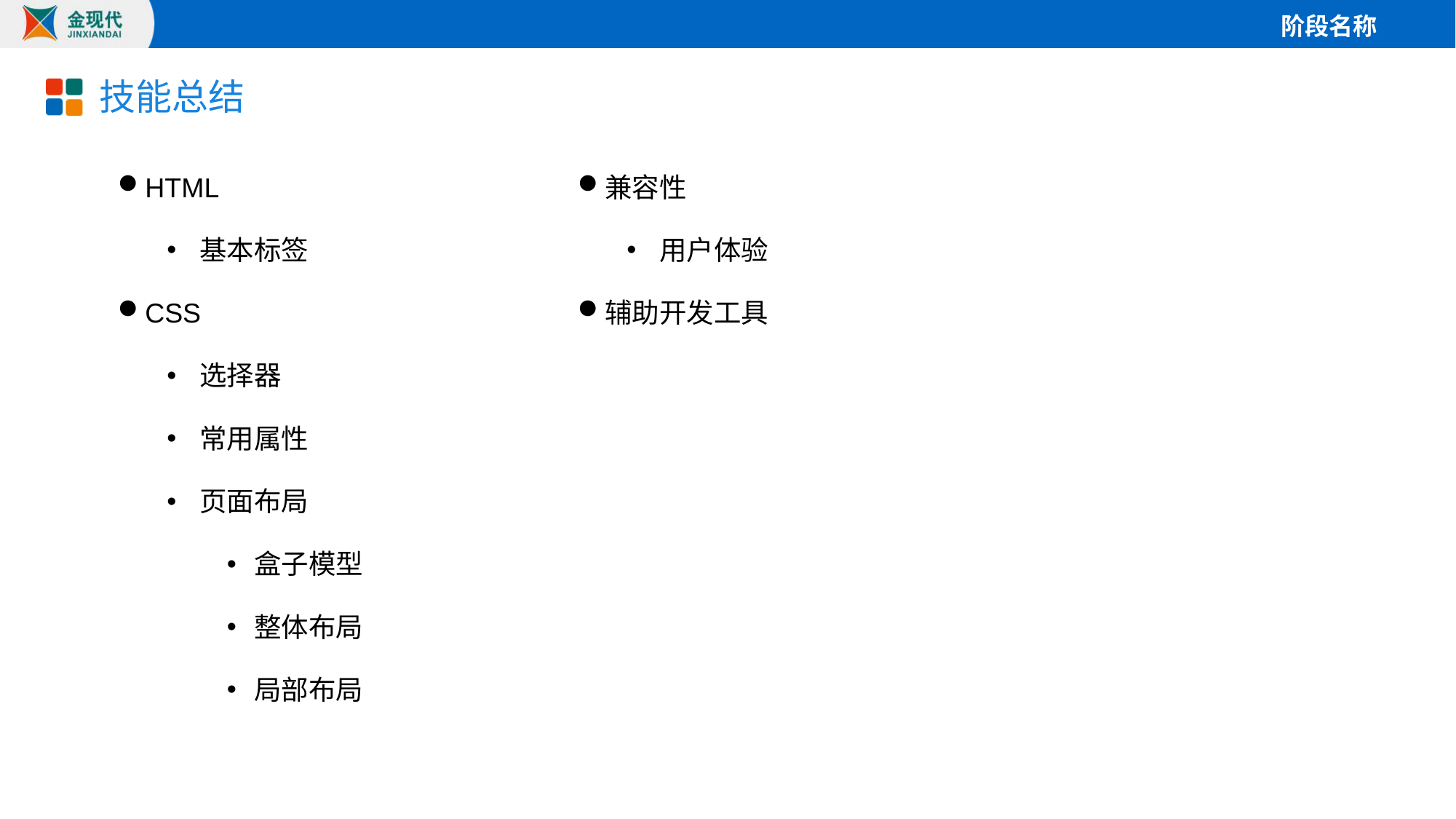

# 技能总结
HTML
基本标签
CSS
选择器
常用属性
页面布局
盒子模型
整体布局
局部布局
兼容性
用户体验
辅助开发工具